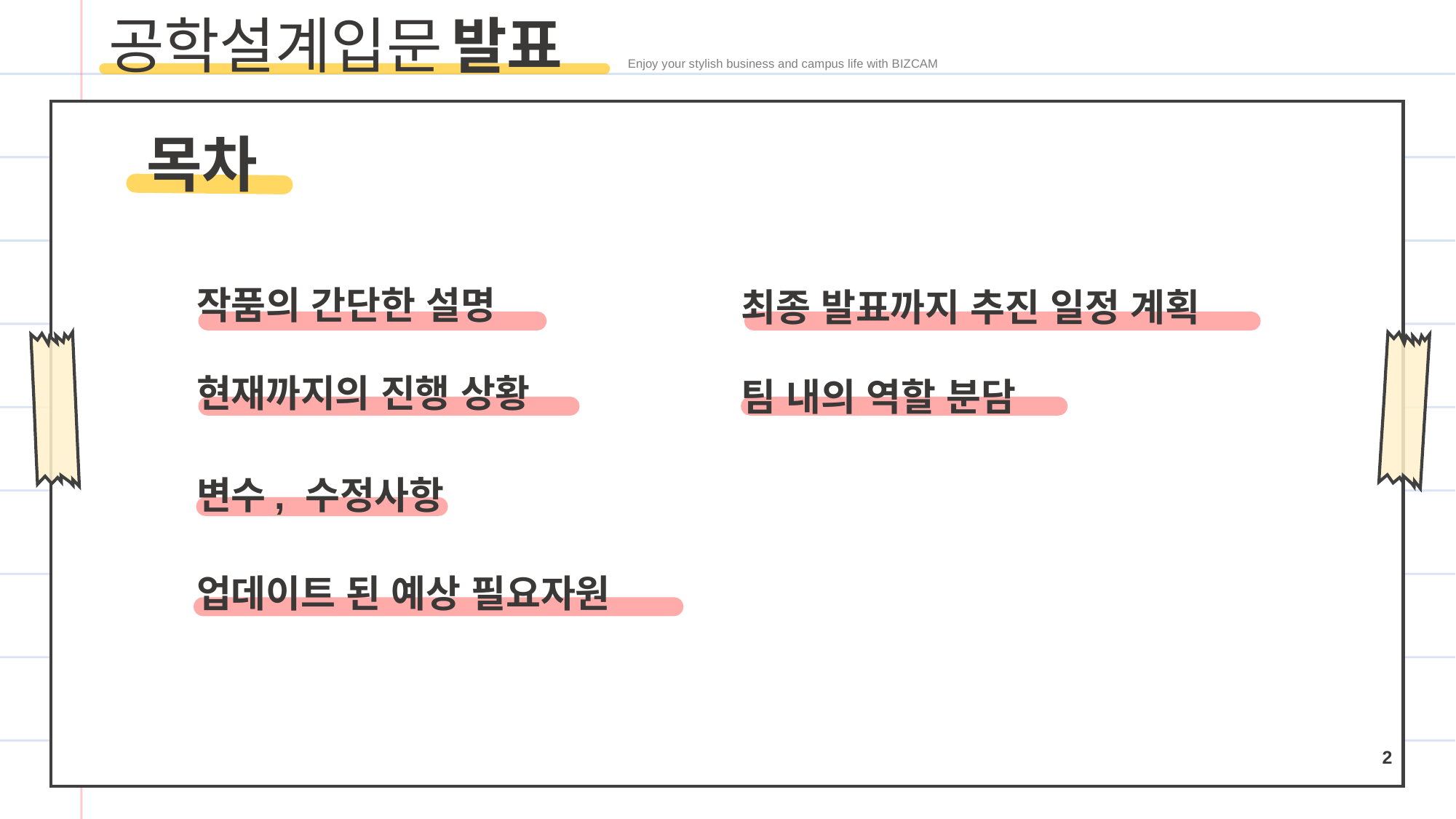

공학설계입문  발표   Enjoy your stylish business and campus life with BIZCAM

목차
작품의 간단한 설명
최종 발표까지 추진 일정 계획

현재까지의 진행 상황
팀 내의 역할 분담
변수, 수정사항
업데이트 된 예상 필요자원
2